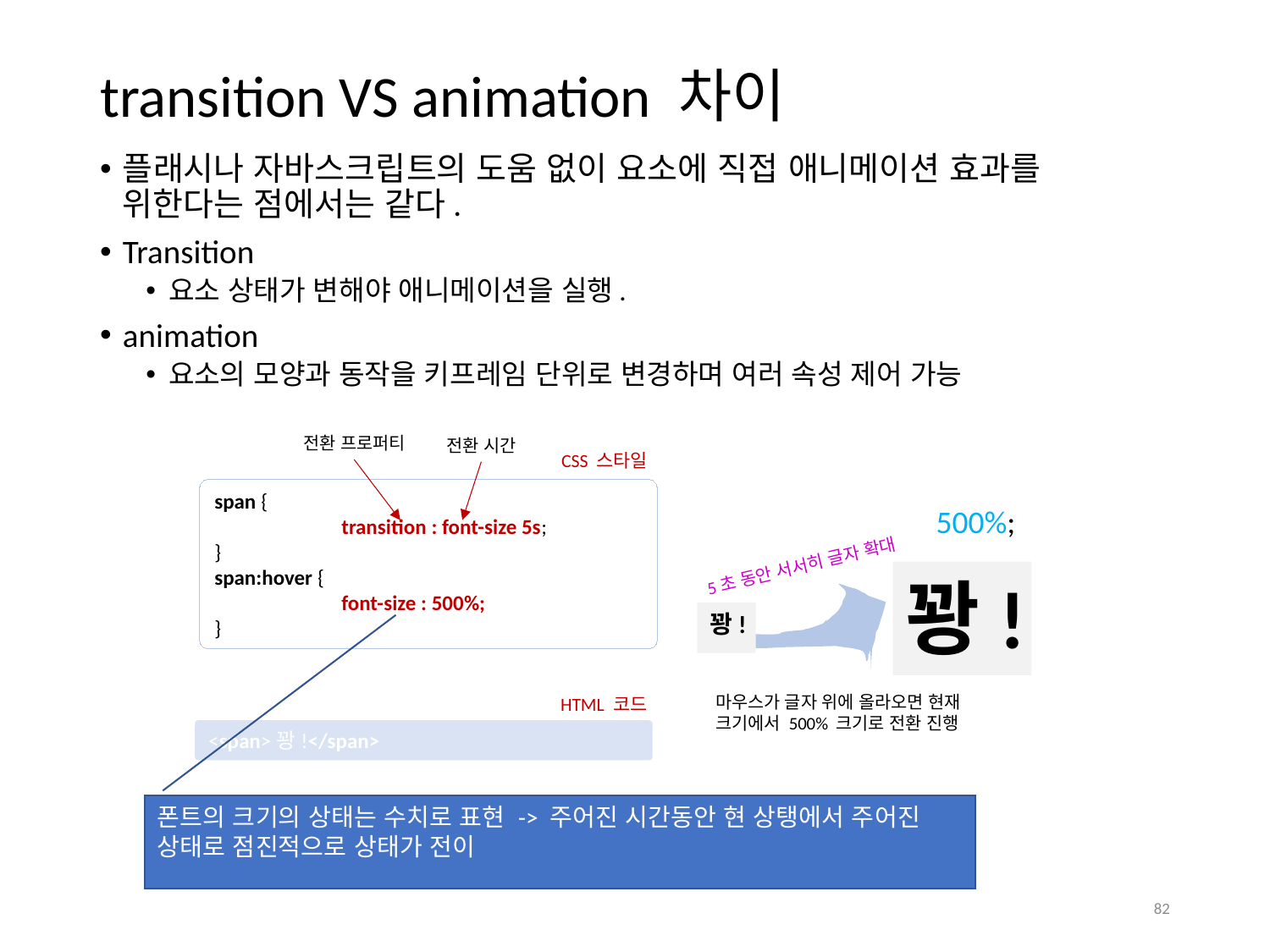

# transition VS animation 차이
플래시나 자바스크립트의 도움 없이 요소에 직접 애니메이션 효과를 위한다는 점에서는 같다.
Transition
요소 상태가 변해야 애니메이션을 실행.
animation
요소의 모양과 동작을 키프레임 단위로 변경하며 여러 속성 제어 가능
전환 프로퍼티
전환 시간
CSS 스타일
span {
	transition : font-size 5s;
}
span:hover {
	font-size : 500%;
}
500%;
5초 동안 서서히 글자 확대
꽝!

꽝!
마우스가 글자 위에 올라오면 현재 크기에서 500% 크기로 전환 진행
HTML 코드
<span>꽝!</span>
폰트의 크기의 상태는 수치로 표현 -> 주어진 시간동안 현 상탱에서 주어진 상태로 점진적으로 상태가 전이

82